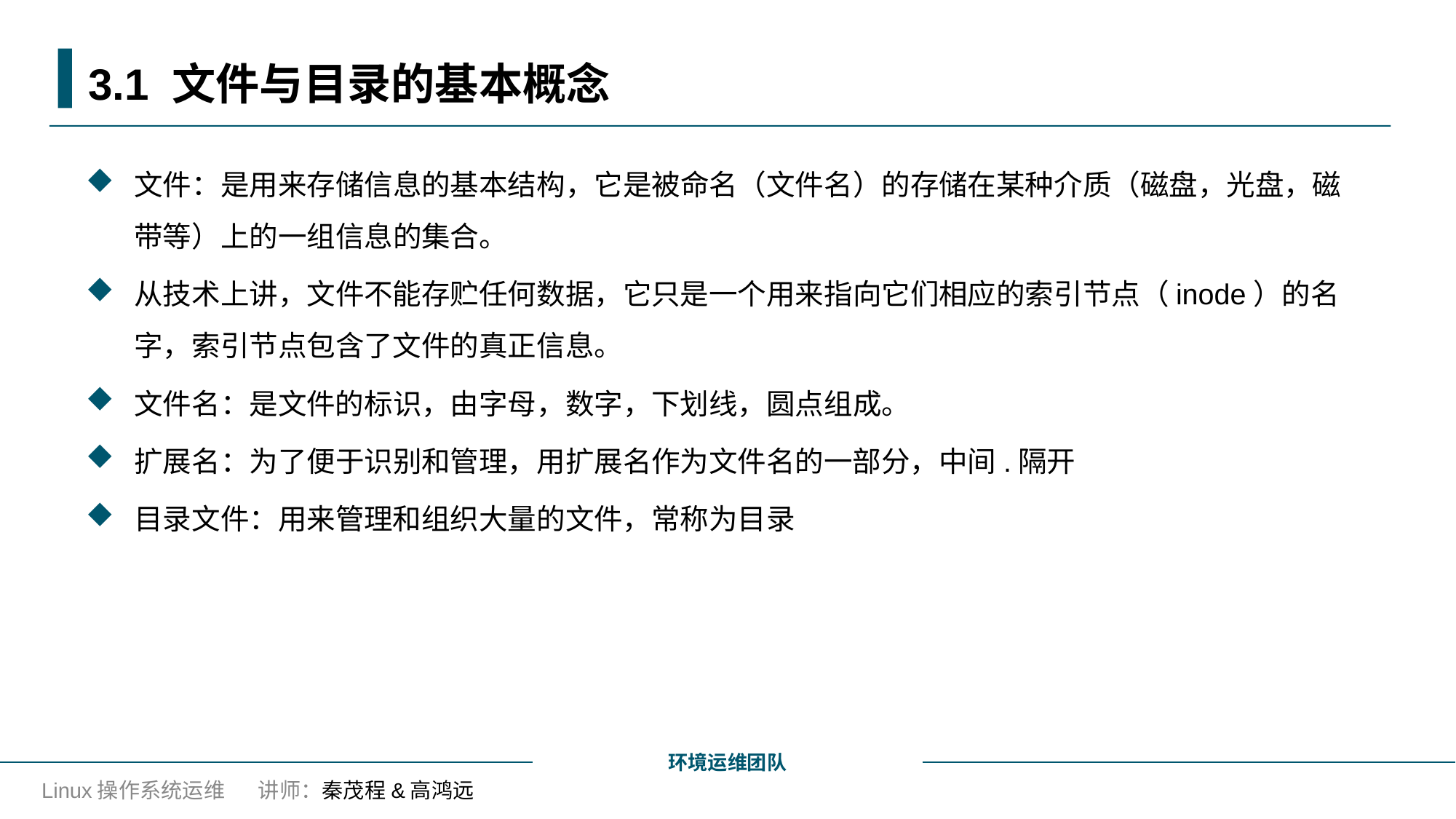

# 3.1 文件与目录的基本概念
文件：是用来存储信息的基本结构，它是被命名（文件名）的存储在某种介质（磁盘，光盘，磁带等）上的一组信息的集合。
从技术上讲，文件不能存贮任何数据，它只是一个用来指向它们相应的索引节点（inode）的名字，索引节点包含了文件的真正信息。
文件名：是文件的标识，由字母，数字，下划线，圆点组成。
扩展名：为了便于识别和管理，用扩展名作为文件名的一部分，中间.隔开
目录文件：用来管理和组织大量的文件，常称为目录